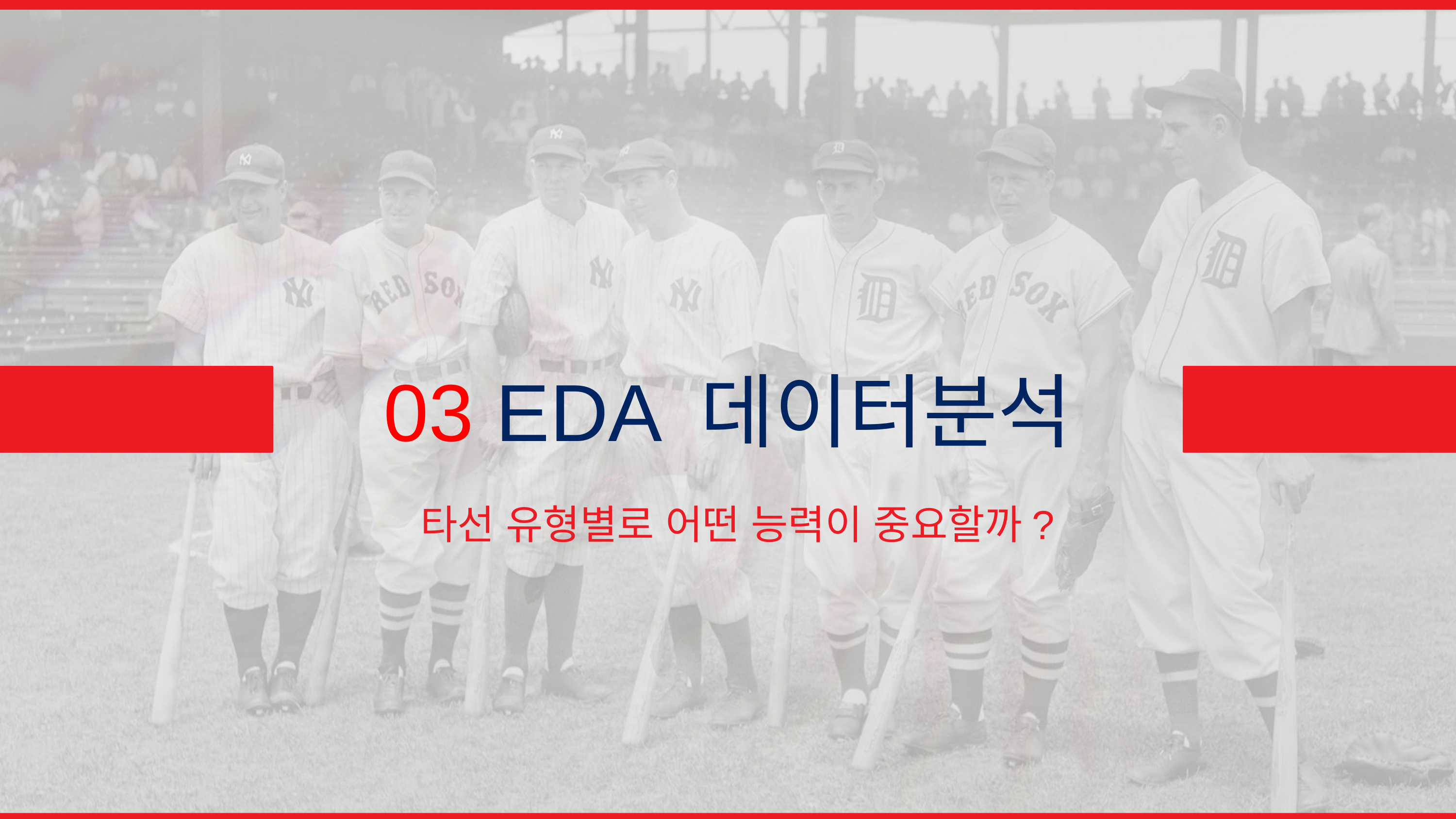

03 EDA 데이터분석

 타선 유형별로 어떤 능력이 중요할까?